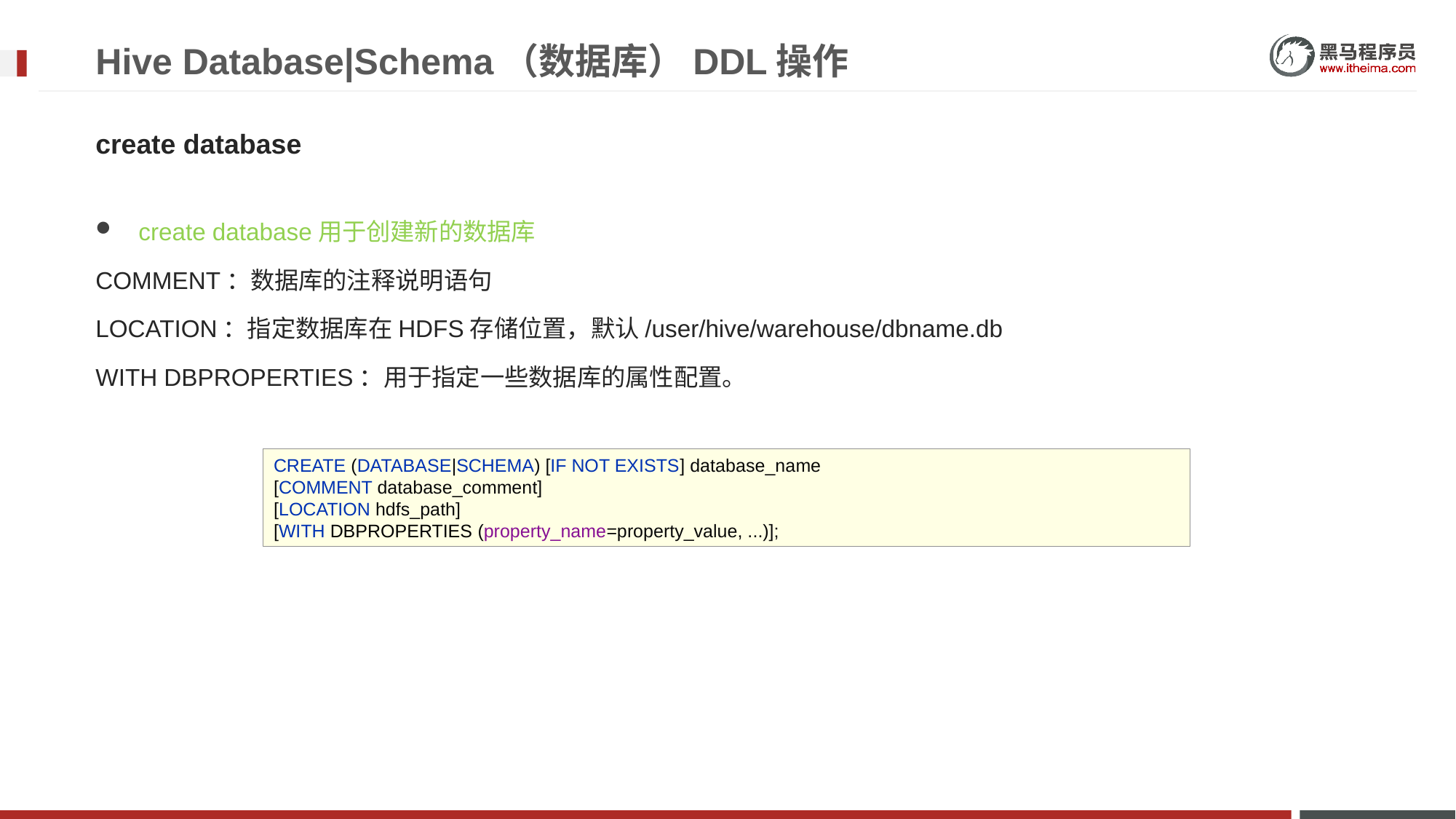

# Hive Database|Schema（数据库）DDL操作
create database
create database用于创建新的数据库
COMMENT：数据库的注释说明语句
LOCATION：指定数据库在HDFS存储位置，默认/user/hive/warehouse/dbname.db
WITH DBPROPERTIES：用于指定一些数据库的属性配置。

CREATE (DATABASE|SCHEMA) [IF NOT EXISTS] database_name
[COMMENT database_comment]
[LOCATION hdfs_path]
[WITH DBPROPERTIES (property_name=property_value, ...)];